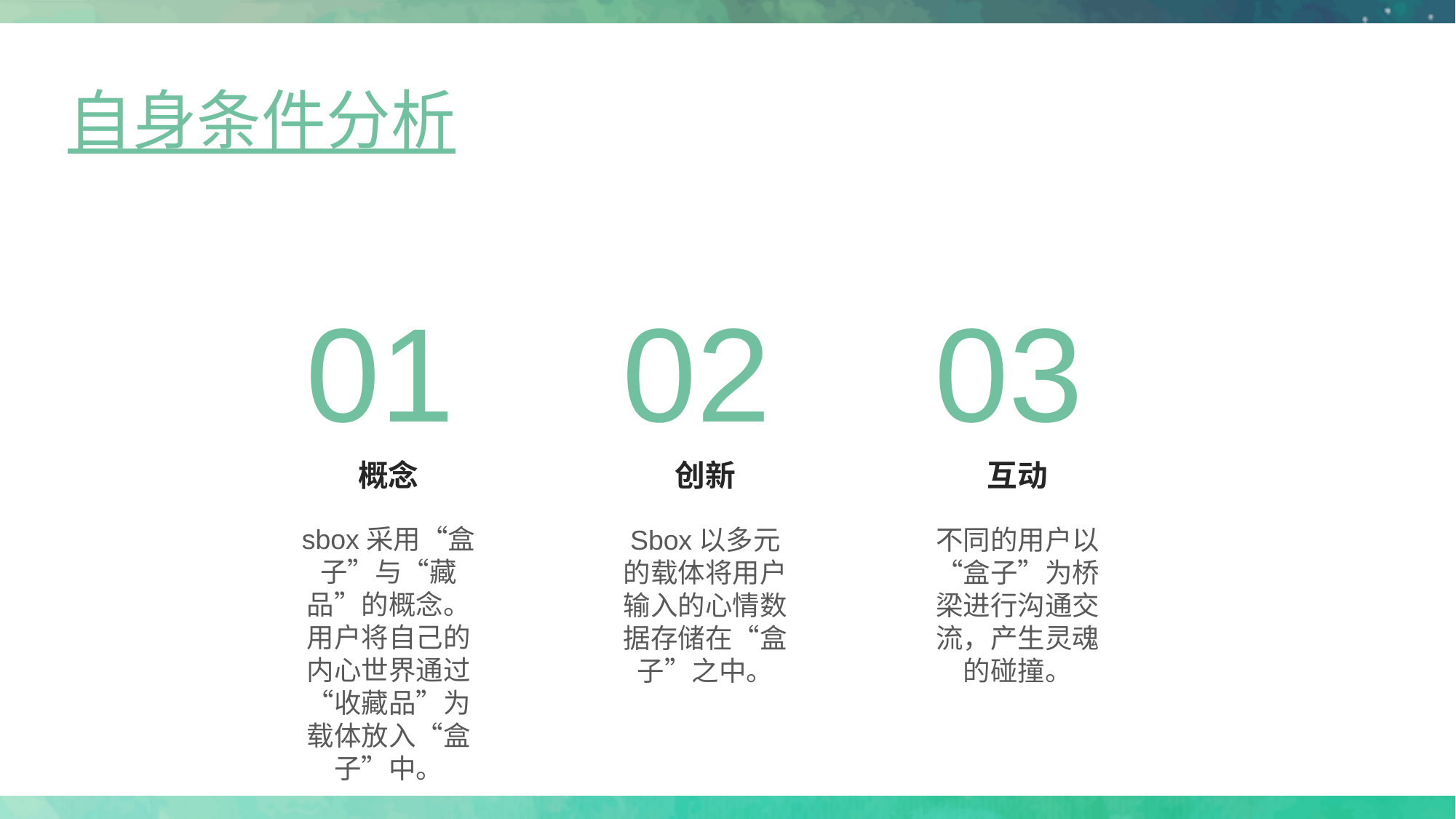

自身条件分析

01
02
03
概念
创新
互动
sbox采用“盒子”与“藏品”的概念。用户将自己的内心世界通过“收藏品”为载体放入“盒子”中。
Sbox以多元的载体将用户输入的心情数据存储在“盒子”之中。
不同的用户以“盒子”为桥梁进行沟通交流，产生灵魂的碰撞。